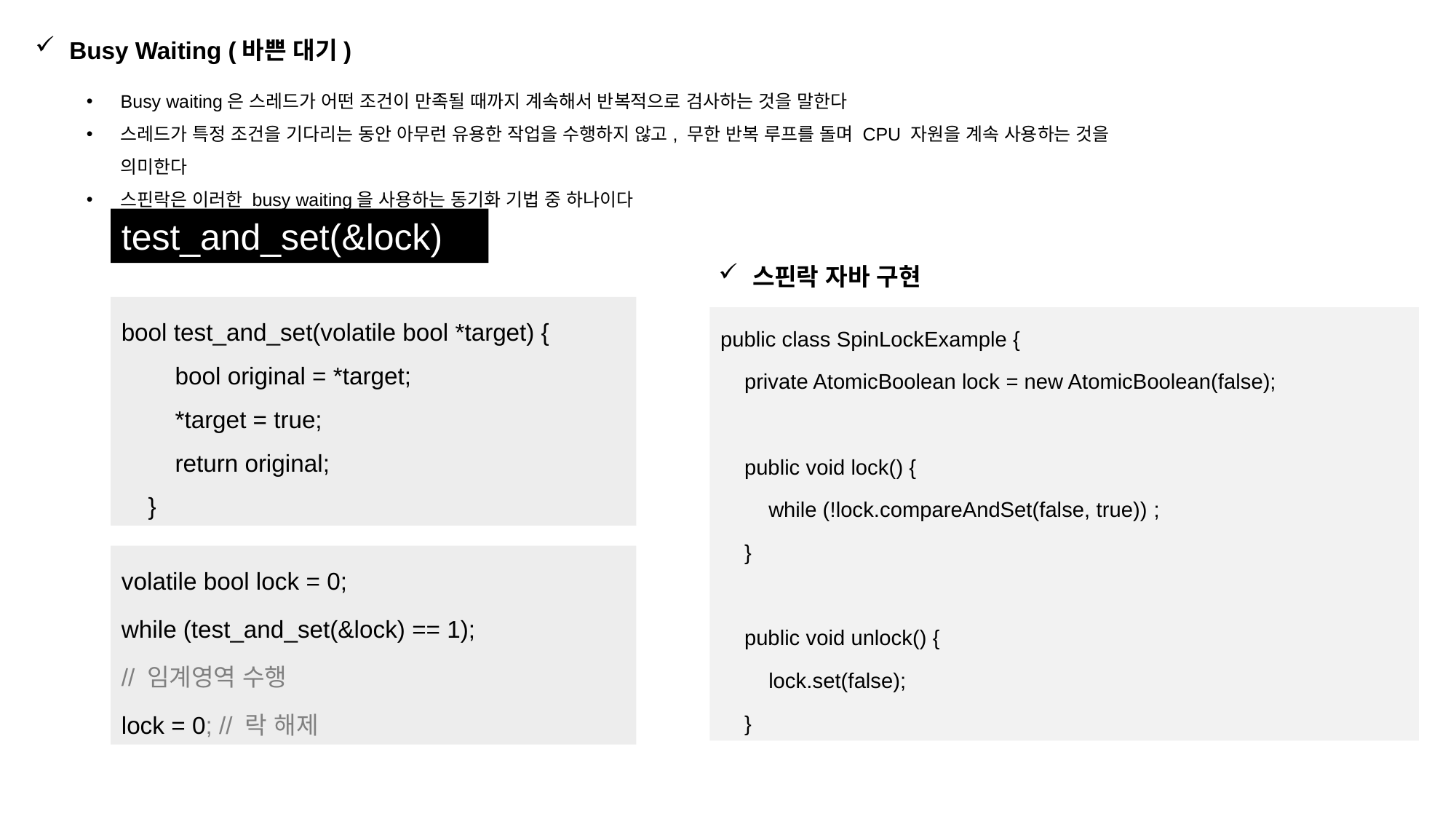

Busy Waiting (바쁜 대기)
Busy waiting은 스레드가 어떤 조건이 만족될 때까지 계속해서 반복적으로 검사하는 것을 말한다
스레드가 특정 조건을 기다리는 동안 아무런 유용한 작업을 수행하지 않고, 무한 반복 루프를 돌며 CPU 자원을 계속 사용하는 것을 의미한다
스핀락은 이러한 busy waiting을 사용하는 동기화 기법 중 하나이다
test_and_set(&lock)
스핀락 자바 구현
bool test_and_set(volatile bool *target) {
        bool original = *target;
        *target = true;
        return original;
    }
public class SpinLockExample {
    private AtomicBoolean lock = new AtomicBoolean(false);

    public void lock() {
        while (!lock.compareAndSet(false, true)) ;
    }

    public void unlock() {
        lock.set(false);
    }
volatile bool lock = 0;
while (test_and_set(&lock) == 1);
// 임계영역 수행
lock = 0; // 락 해제